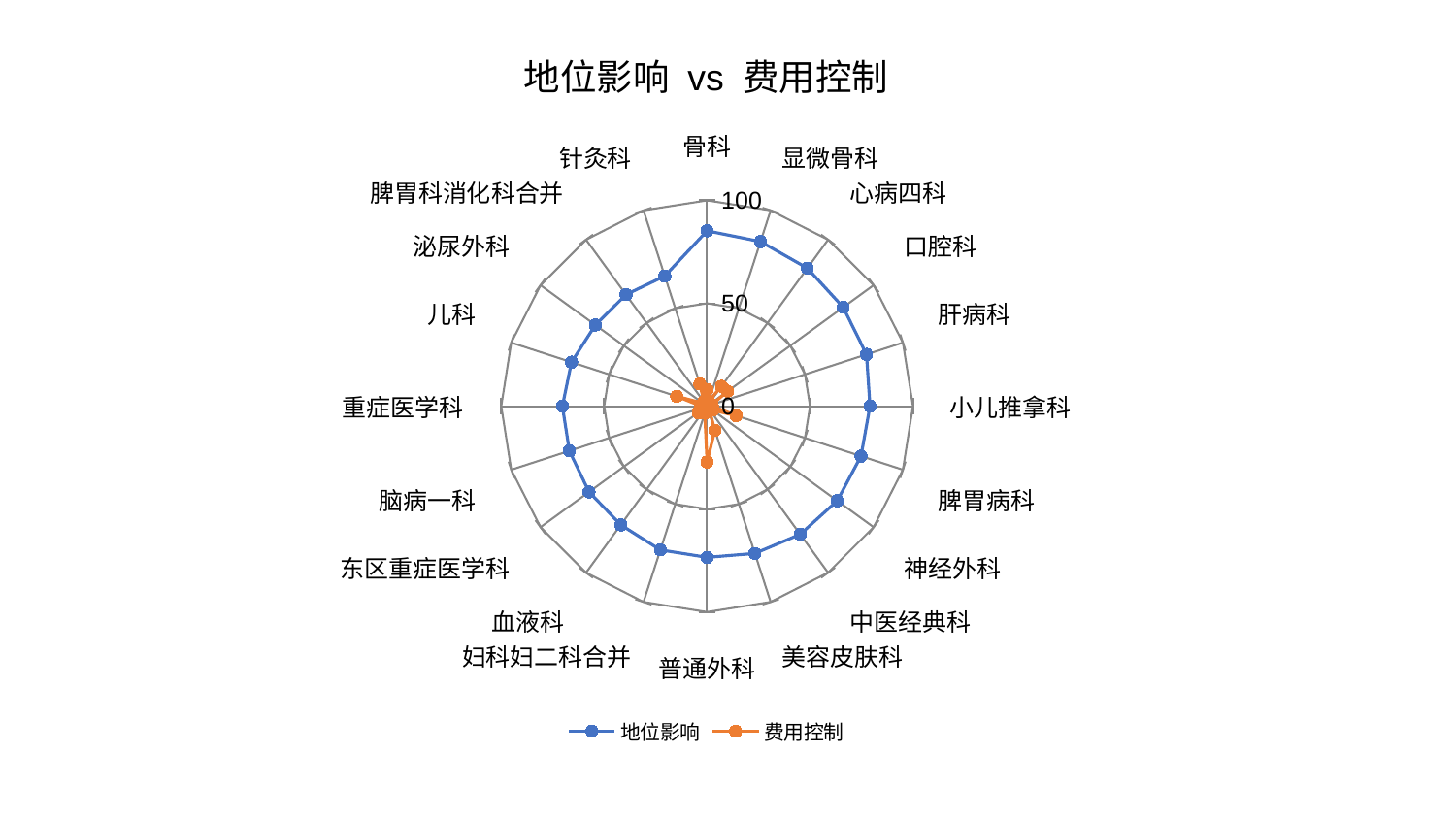

### Chart: 地位影响 vs 费用控制

| Category | 地位影响 | 费用控制 |
|---|---|---|
| 骨科 | 85.19807566870371 | 8.04949300879828 |
| 显微骨科 | 84.07031621457868 | 2.4732622809731777 |
| 心病四科 | 82.88167422189697 | 11.99406226950275 |
| 口腔科 | 81.7431240651916 | 12.34874354241509 |
| 肝病科 | 81.41898897277402 | 2.565762031627923 |
| 小儿推拿科 | 79.12630113819883 | 2.534970351895915 |
| 脾胃病科 | 78.60125541657554 | 14.836558382698119 |
| 神经外科 | 78.16723954000999 | 3.283479276002013 |
| 中医经典科 | 76.96095706287208 | 1.7951077448946282 |
| 美容皮肤科 | 75.21333782022373 | 12.316127912054668 |
| 普通外科 | 73.45814545769001 | 27.10500877537007 |
| 妇科妇二科合并 | 73.42426523826703 | 3.6073951503271244 |
| 血液科 | 71.29933192159238 | 2.8320533851301475 |
| 东区重症医学科 | 70.87423402850087 | 5.336927220096772 |
| 脑病一科 | 70.32370265900357 | 3.509503275661803 |
| 重症医学科 | 70.27283523774815 | 2.6925341562172864 |
| 儿科 | 69.23317618695744 | 15.539361833606854 |
| 泌尿外科 | 67.09942868800074 | 2.389240202685674 |
| 脾胃科消化科合并 | 67.0181174297457 | 2.611470564891744 |
| 针灸科 | 66.49549451400878 | 11.370343327153755 |
100